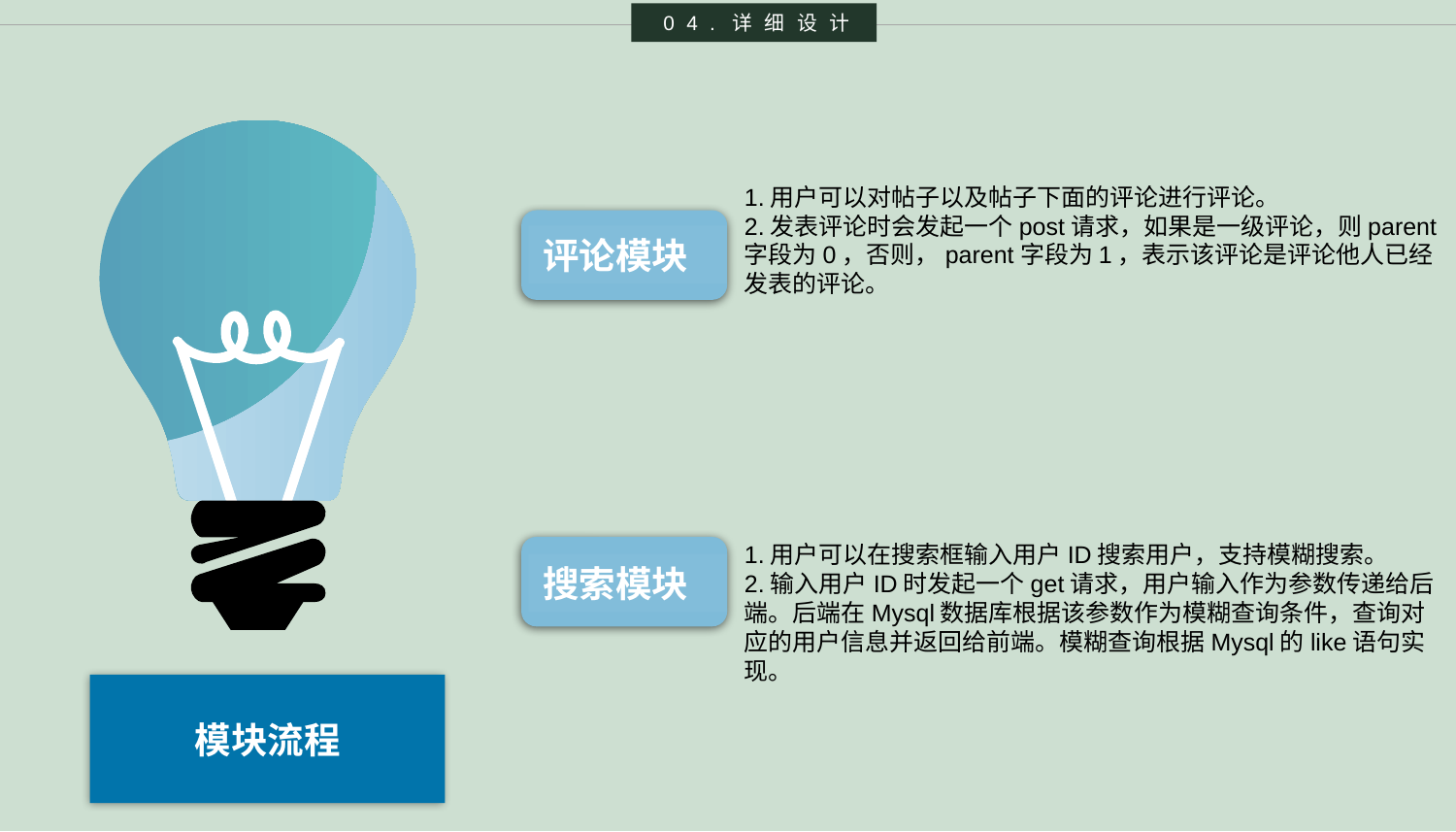

04.详细设计

1.用户可以对帖子以及帖子下面的评论进行评论。
2.发表评论时会发起一个post请求，如果是一级评论，则parent字段为0，否则，parent字段为1，表示该评论是评论他人已经发表的评论。

评论模块
1.用户可以在搜索框输入用户ID搜索用户，支持模糊搜索。
2.输入用户ID时发起一个get请求，用户输入作为参数传递给后端。后端在Mysql数据库根据该参数作为模糊查询条件，查询对应的用户信息并返回给前端。模糊查询根据Mysql的like语句实现。

搜索模块
模块流程